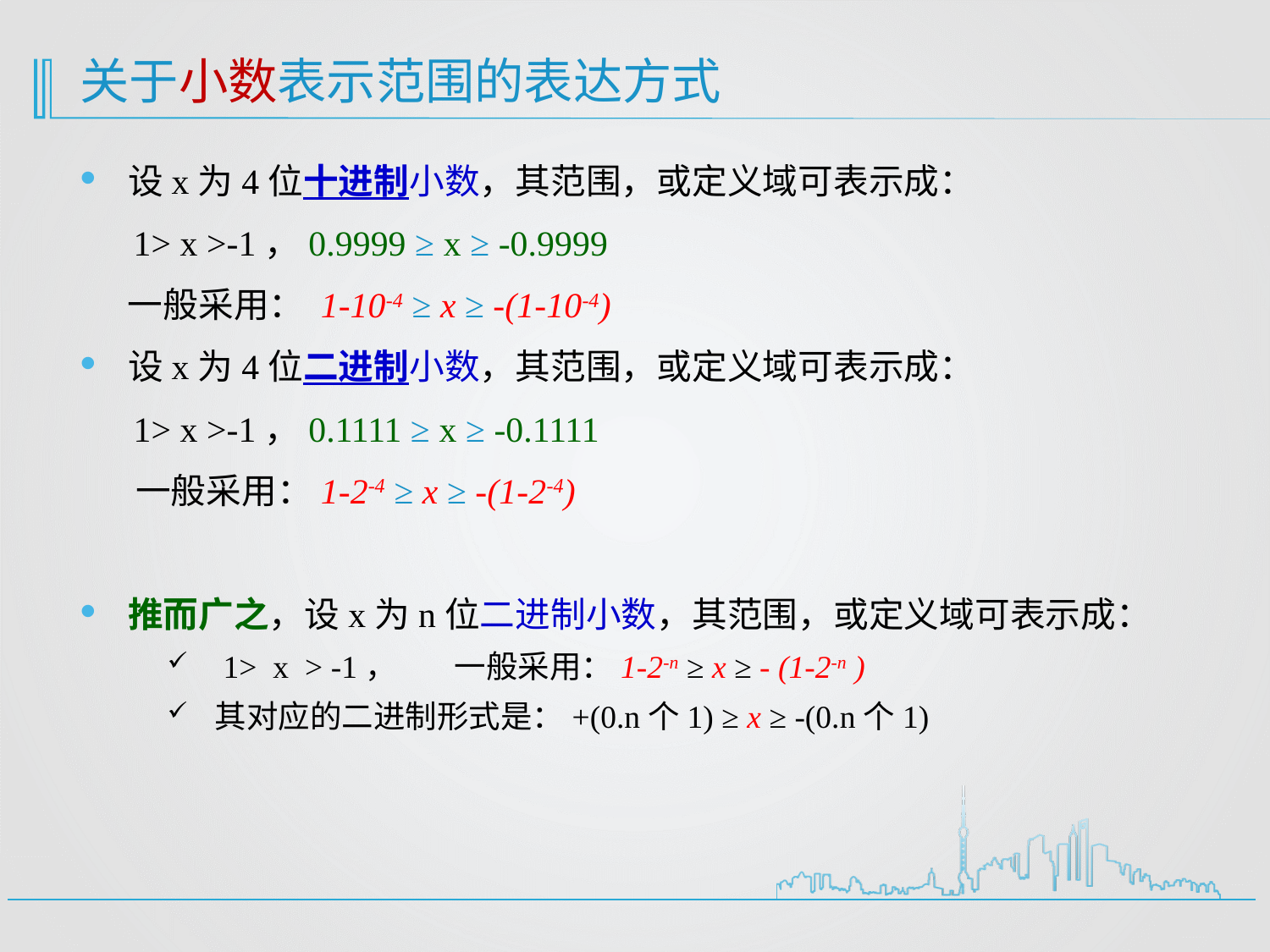

# 关于小数表示范围的表达方式
设x为4位十进制小数，其范围，或定义域可表示成：
      1> x >-1，0.9999 ≥ x ≥ -0.9999
     一般采用： 1-10-4 ≥ x ≥ -(1-10-4)
设x为4位二进制小数，其范围，或定义域可表示成：
      1> x >-1，0.1111 ≥ x ≥ -0.1111
      一般采用：1-2-4 ≥ x ≥ -(1-2-4)

推而广之，设x为n位二进制小数，其范围，或定义域可表示成：
 1>  x  > -1，        一般采用：1-2-n ≥ x ≥ - (1-2-n )
其对应的二进制形式是：+(0.n个1) ≥ x ≥ -(0.n个1)